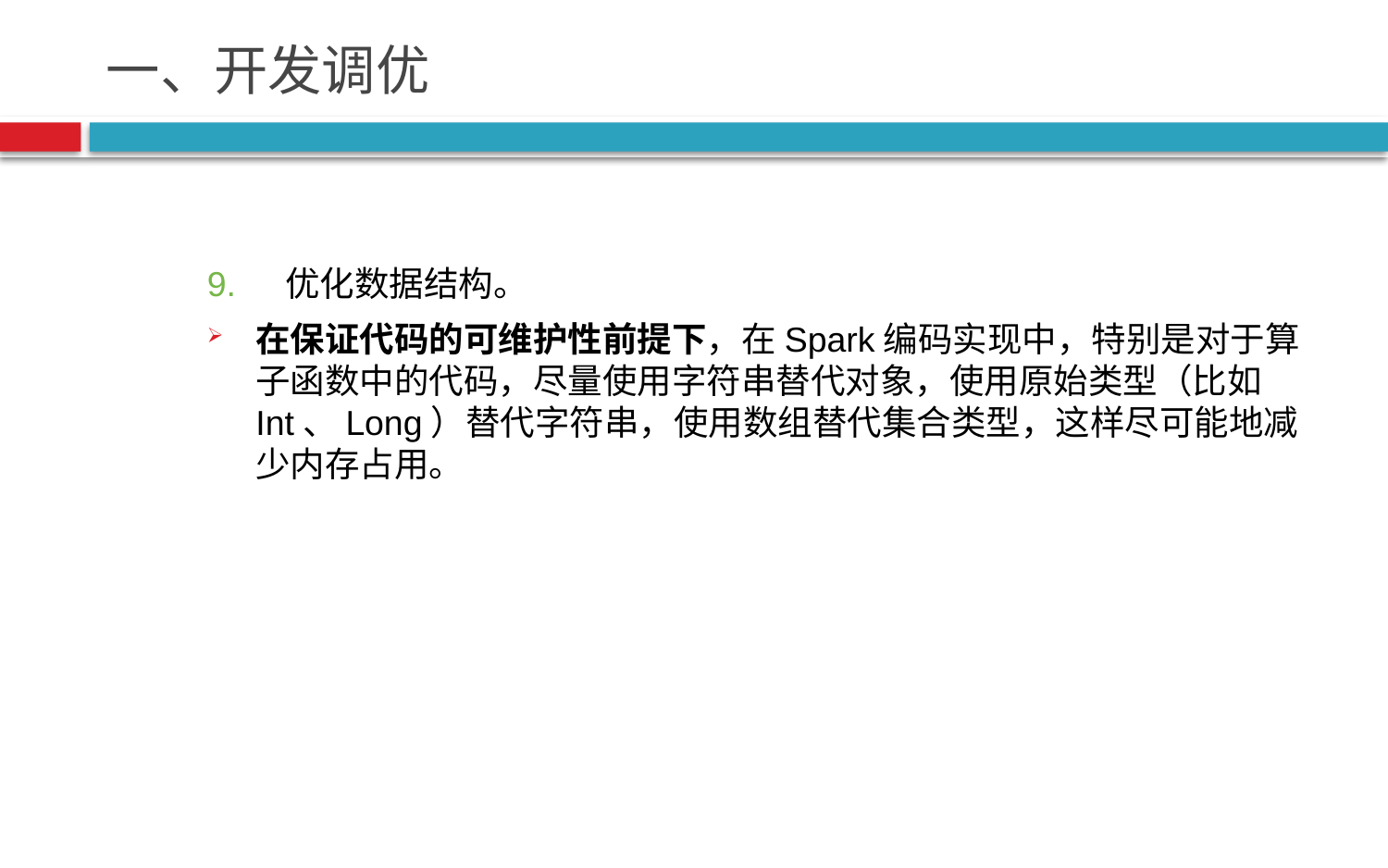

# 一、开发调优
优化数据结构。
在保证代码的可维护性前提下，在Spark编码实现中，特别是对于算子函数中的代码，尽量使用字符串替代对象，使用原始类型（比如Int、Long）替代字符串，使用数组替代集合类型，这样尽可能地减少内存占用。